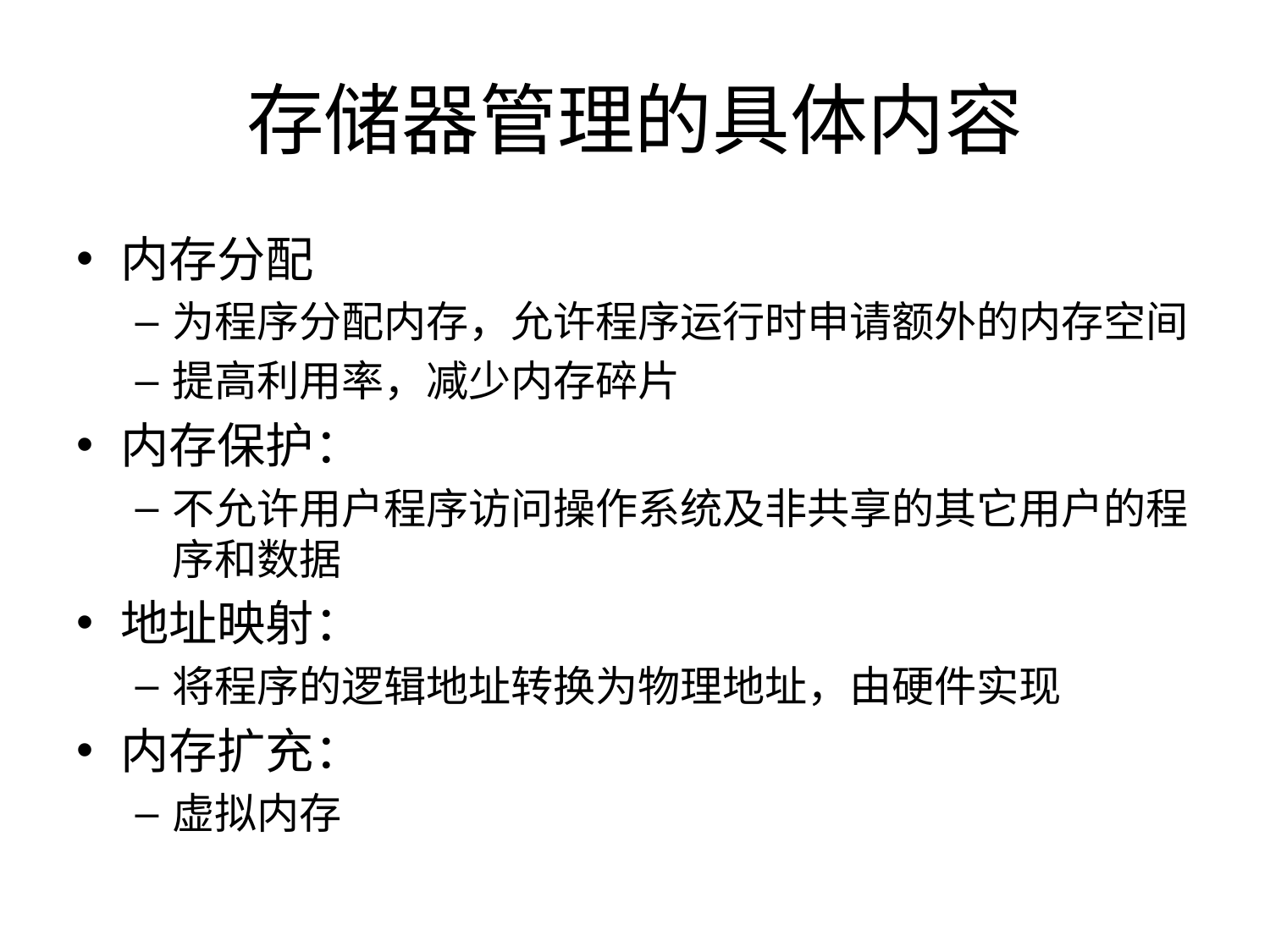

# 存储器管理的具体内容
内存分配
为程序分配内存，允许程序运行时申请额外的内存空间
提高利用率，减少内存碎片
内存保护：
不允许用户程序访问操作系统及非共享的其它用户的程序和数据
地址映射：
将程序的逻辑地址转换为物理地址，由硬件实现
内存扩充：
虚拟内存